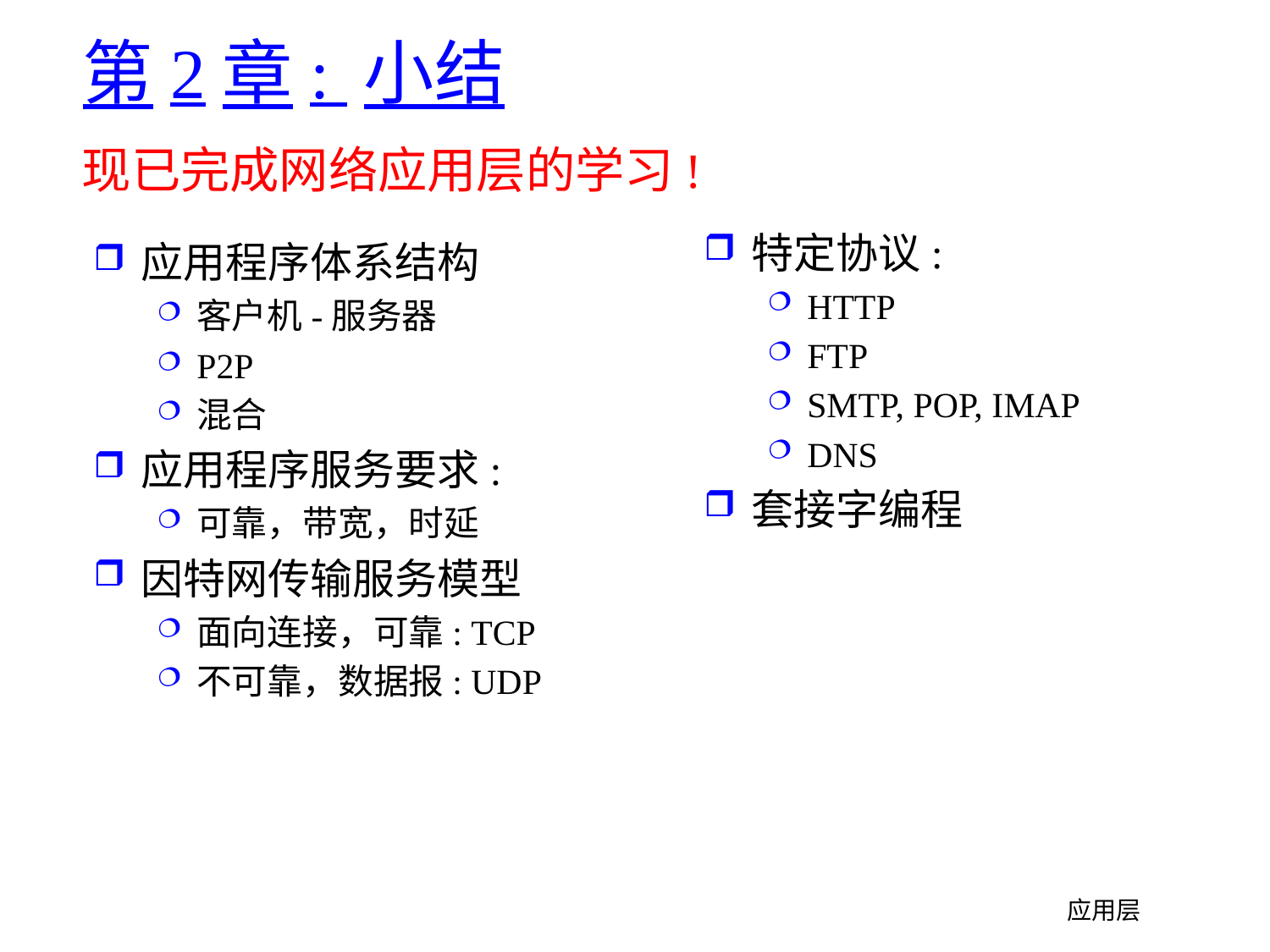

# 第2章: 小结
现已完成网络应用层的学习!
特定协议:
HTTP
FTP
SMTP, POP, IMAP
DNS
套接字编程
应用程序体系结构
客户机-服务器
P2P
混合
应用程序服务要求:
可靠，带宽，时延
因特网传输服务模型
面向连接，可靠: TCP
不可靠，数据报: UDP
应用层
128